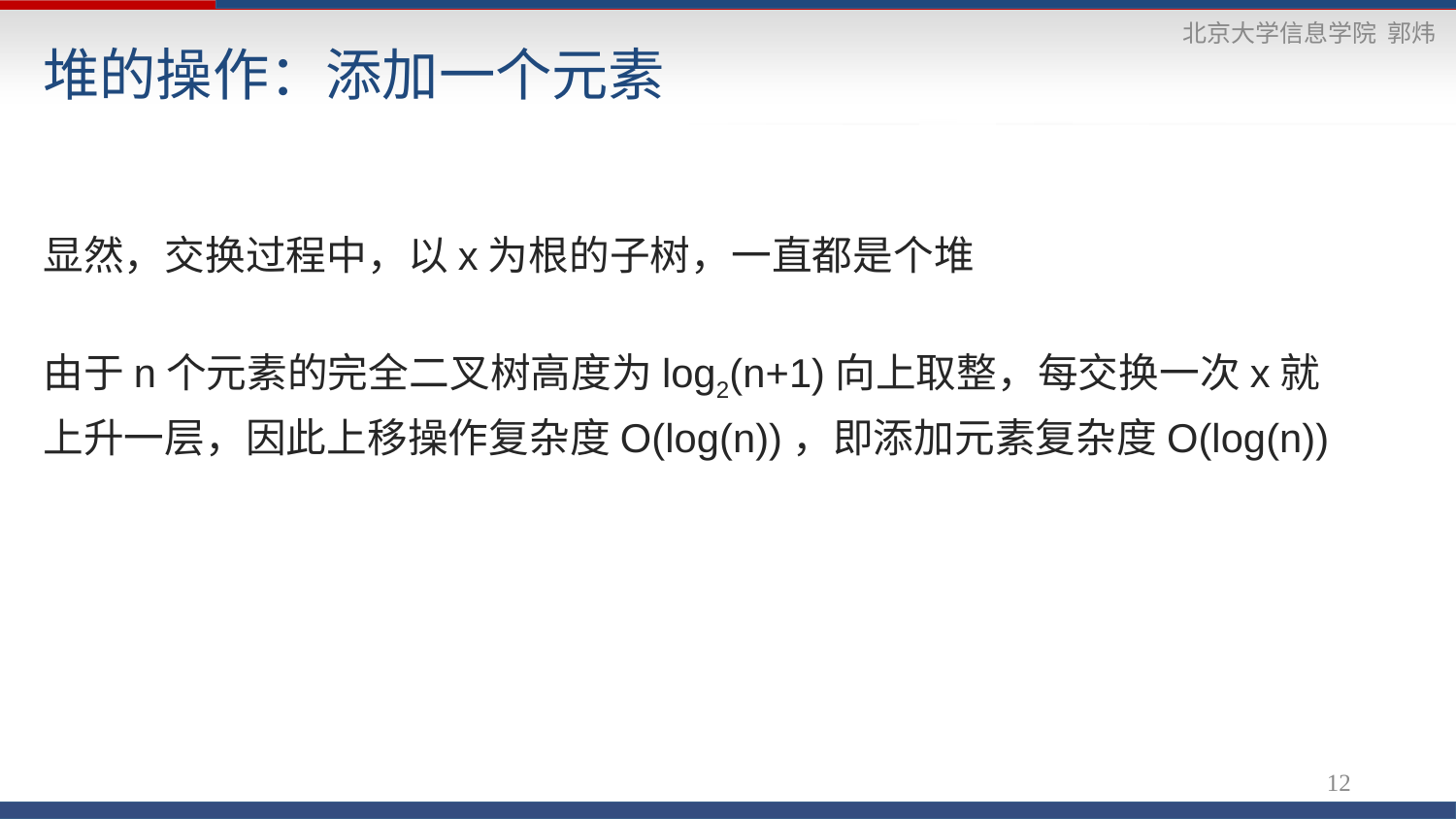

# 堆的操作：添加一个元素

显然，交换过程中，以x为根的子树，一直都是个堆

由于n个元素的完全二叉树高度为log2(n+1)向上取整，每交换一次x就上升一层，因此上移操作复杂度O(log(n))，即添加元素复杂度O(log(n))

12